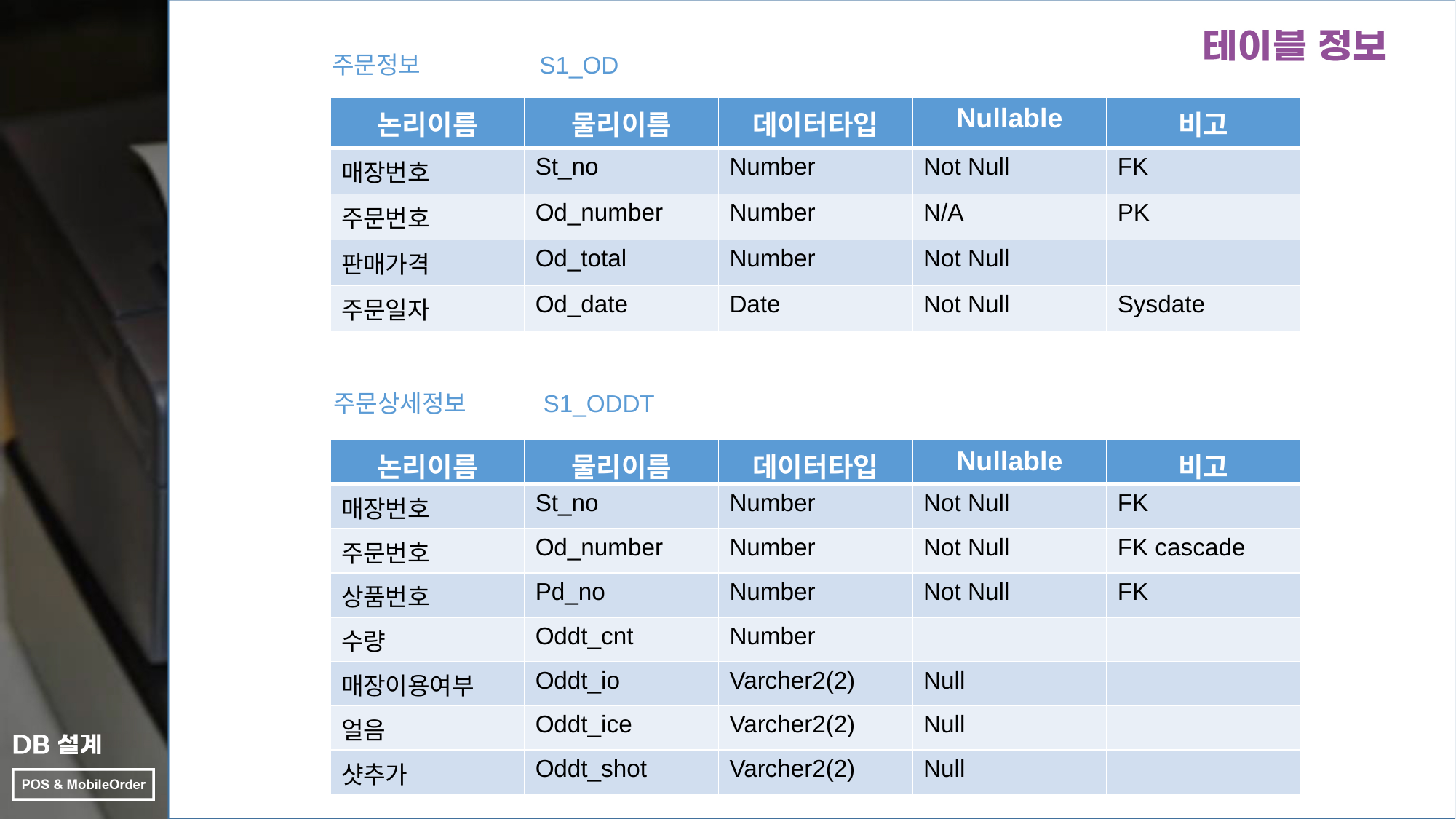

주문정보
S1_OD
| 논리이름 | 물리이름 | 데이터타입 | Nullable | 비고 |
| --- | --- | --- | --- | --- |
| 매장번호 | St\_no | Number | Not Null | FK |
| 주문번호 | Od\_number | Number | N/A | PK |
| 판매가격 | Od\_total | Number | Not Null |  |
| 주문일자 | Od\_date | Date | Not Null | Sysdate |
주문상세정보
S1_ODDT
| 논리이름 | 물리이름 | 데이터타입 | Nullable | 비고 |
| --- | --- | --- | --- | --- |
| 매장번호 | St\_no | Number | Not Null | FK |
| 주문번호 | Od\_number | Number | Not Null | FK cascade |
| 상품번호 | Pd\_no | Number | Not Null | FK |
| 수량 | Oddt\_cnt | Number |  |  |
| 매장이용여부 | Oddt\_io | Varcher2(2) | Null |  |
| 얼음 | Oddt\_ice | Varcher2(2) | Null |  |
| 샷추가 | Oddt\_shot | Varcher2(2) | Null |  |